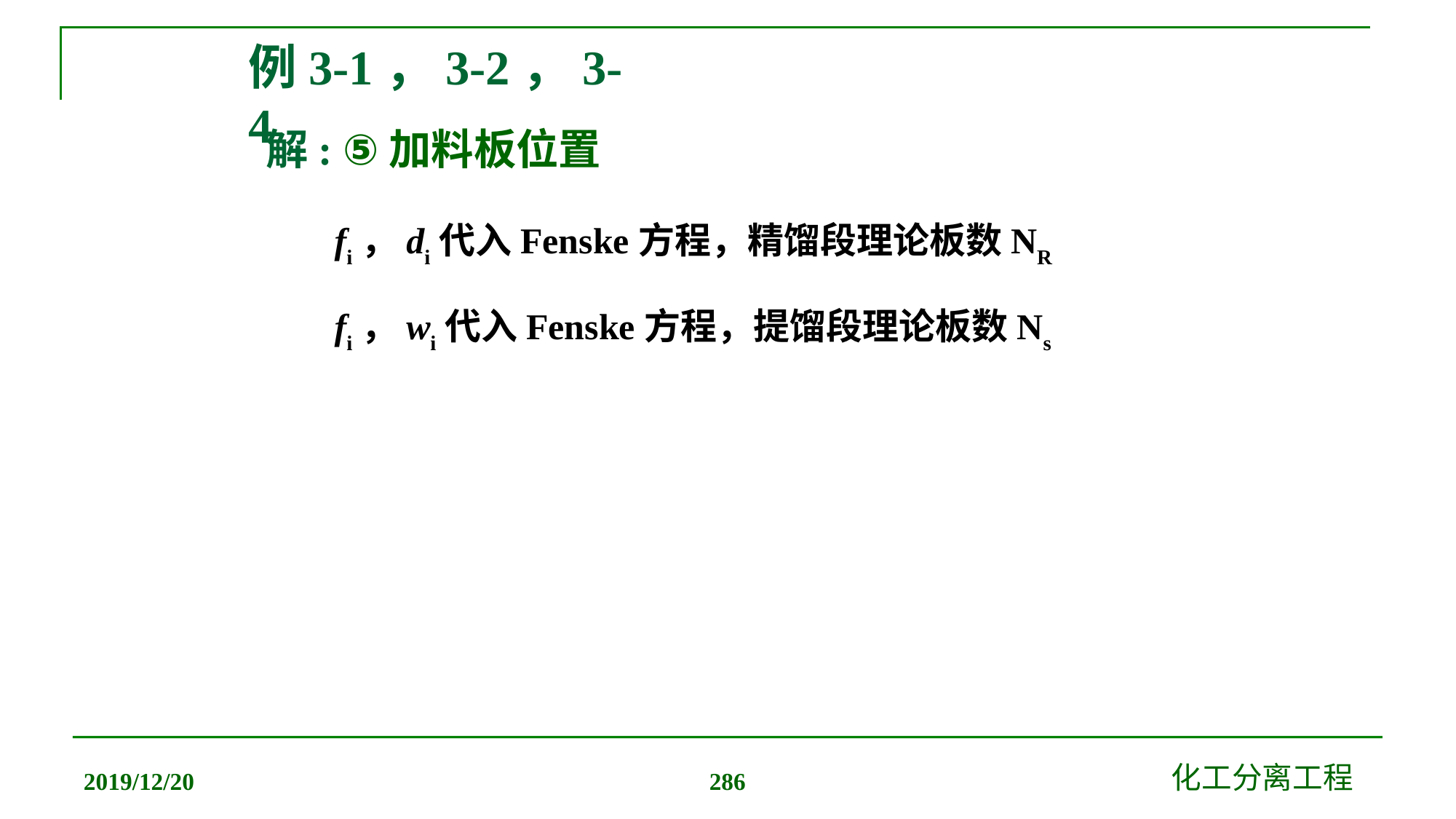

例3-1，3-2，3-4
# 解: ⑤加料板位置
fi，di代入Fenske方程，精馏段理论板数NR
fi，wi代入Fenske方程，提馏段理论板数Ns
2019/12/20
化工分离工程
286